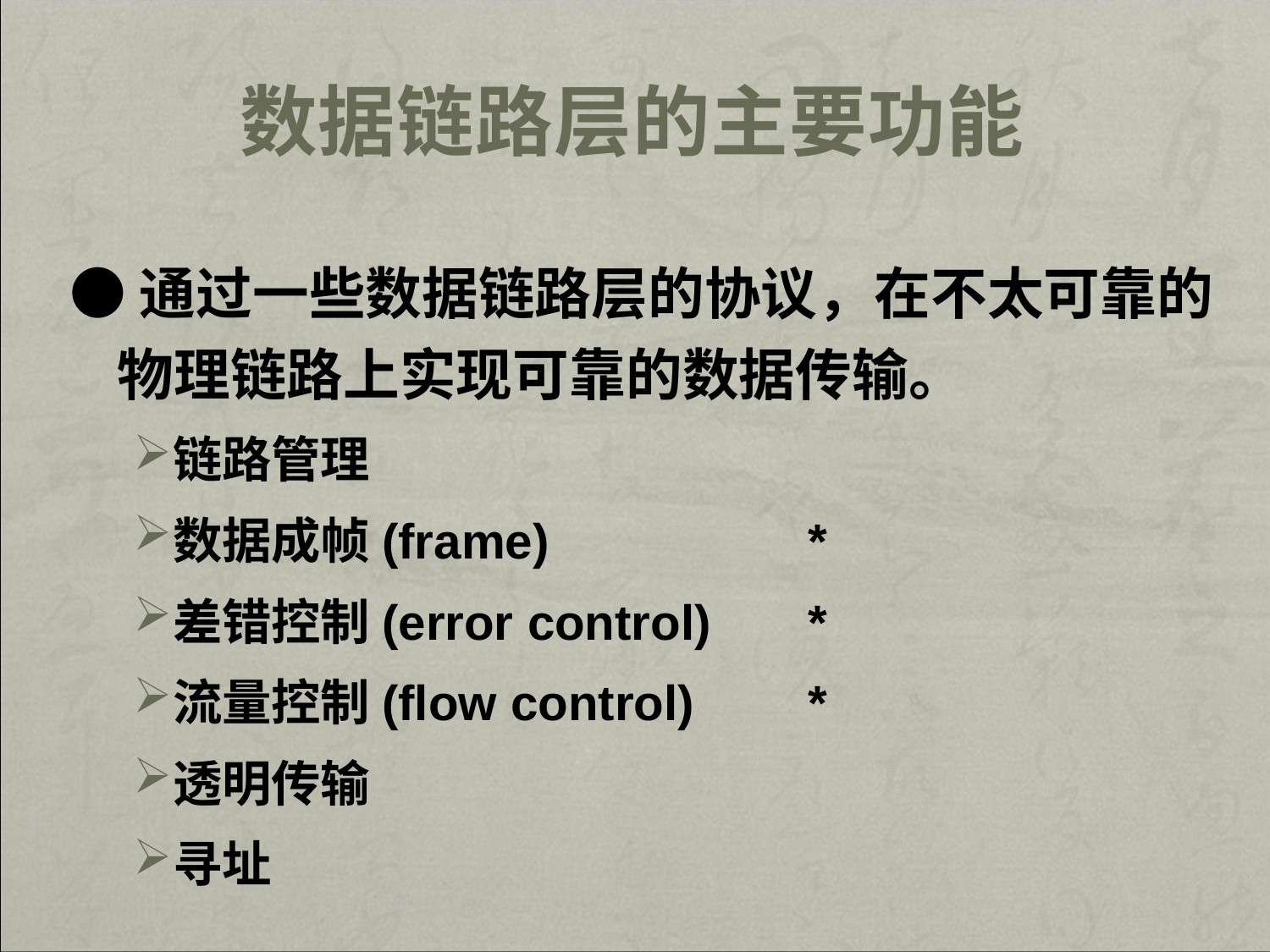

# 数据链路层的主要功能
●通过一些数据链路层的协议，在不太可靠的物理链路上实现可靠的数据传输。
链路管理
数据成帧(frame) 		*
差错控制(error control)	*
流量控制(flow control)	*
透明传输
寻址